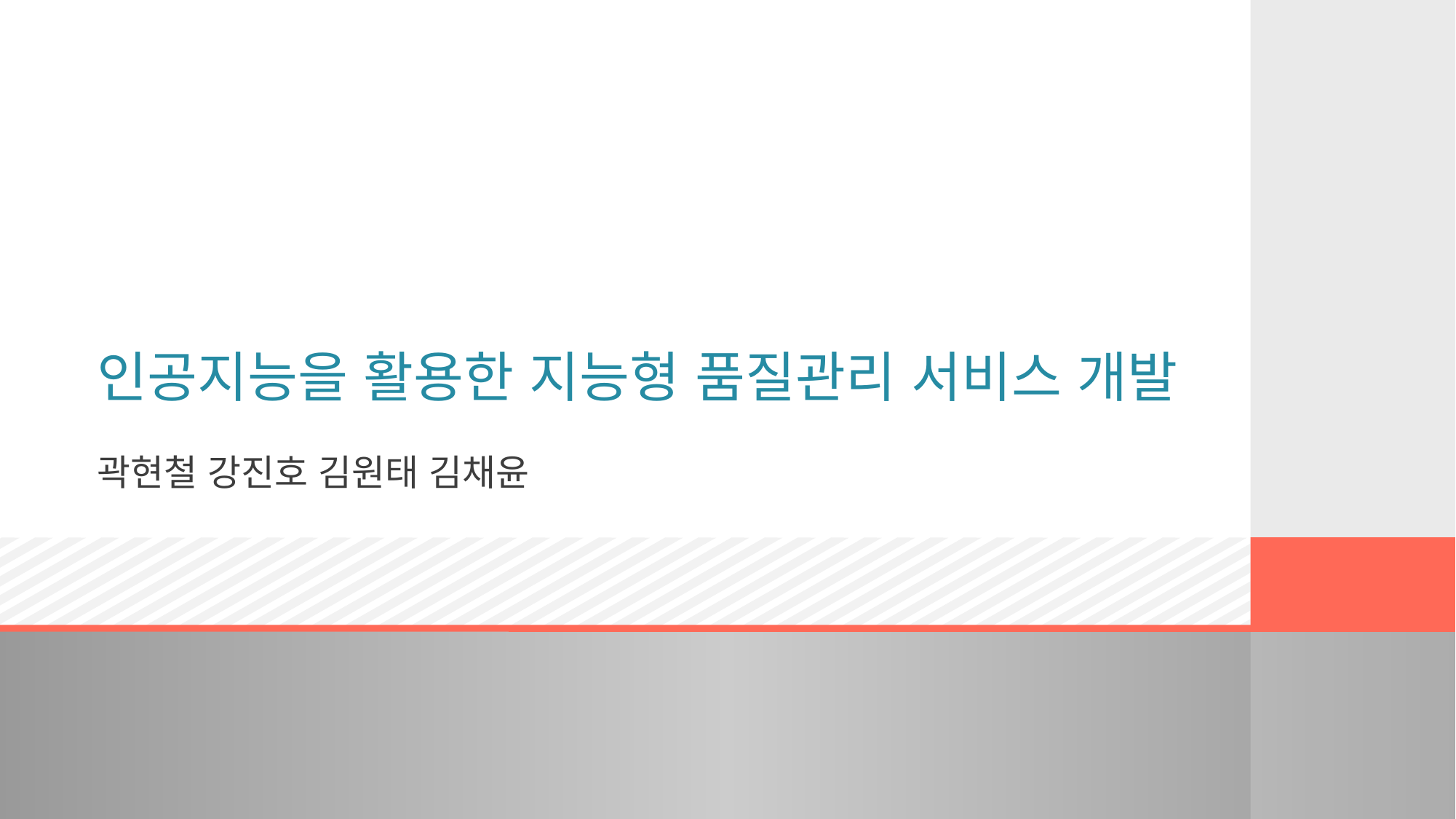

# 인공지능을 활용한 지능형 품질관리 서비스 개발
곽현철 강진호 김원태 김채윤